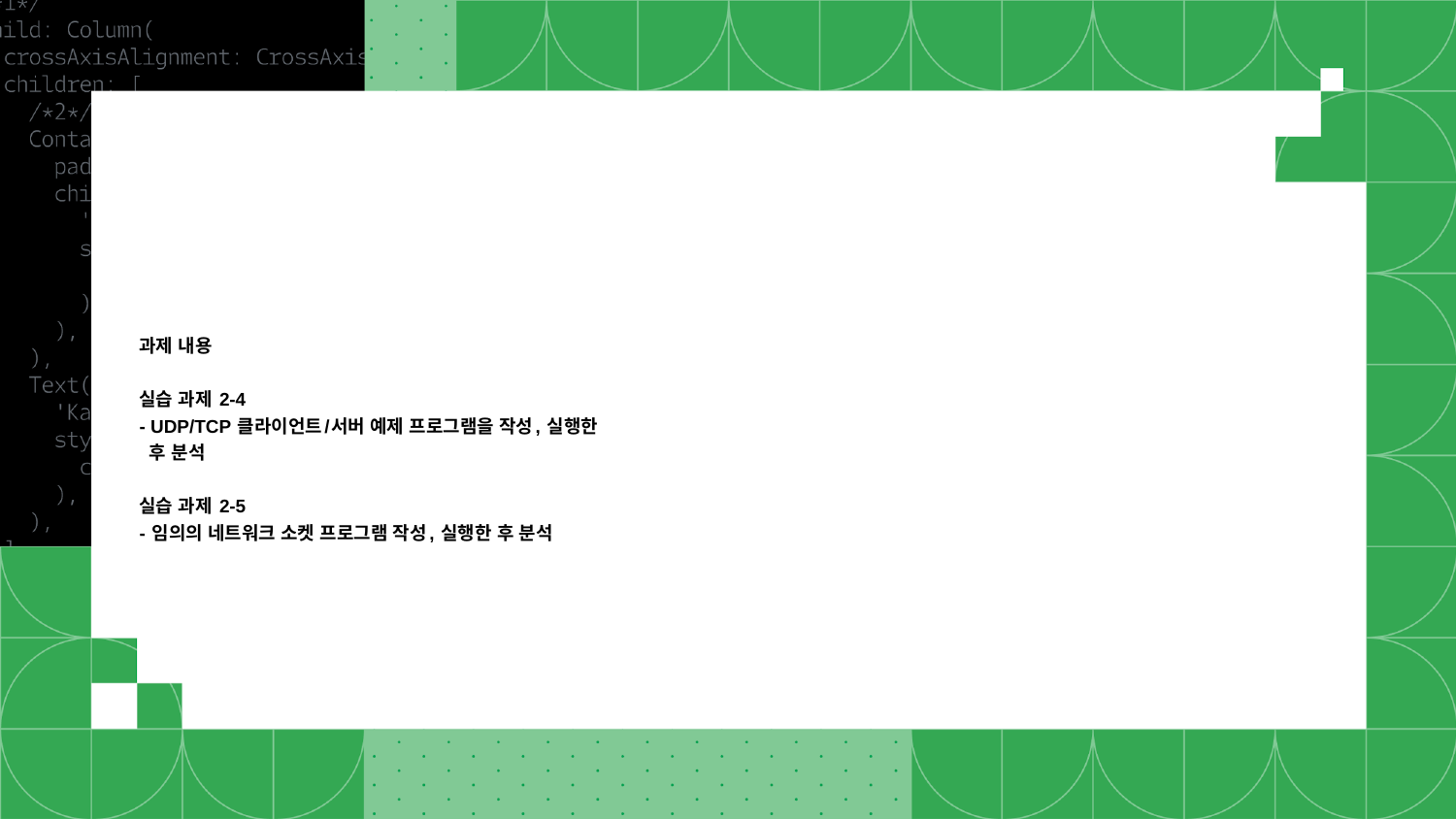

# 과제 내용 실습 과제 2-4 - UDP/TCP 클라이언트/서버 예제 프로그램을 작성, 실행한 후 분석 실습 과제 2-5 - 임의의 네트워크 소켓 프로그램 작성, 실행한 후 분석